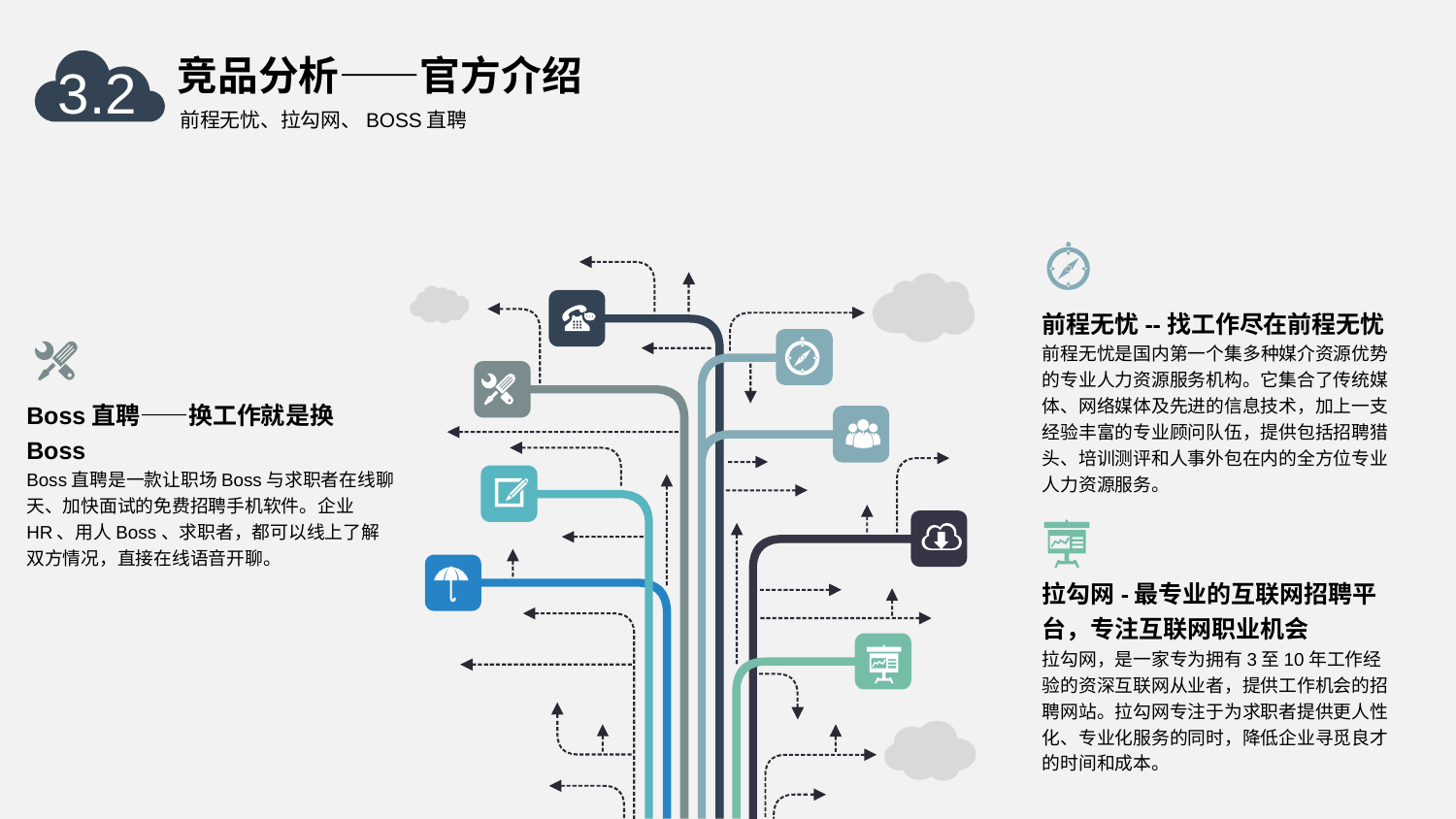

竞品分析——官方介绍
前程无忧、拉勾网、BOSS直聘
3.2

前程无忧--找工作尽在前程无忧
前程无忧是国内第一个集多种媒介资源优势的专业人力资源服务机构。它集合了传统媒体、网络媒体及先进的信息技术，加上一支经验丰富的专业顾问队伍，提供包括招聘猎头、培训测评和人事外包在内的全方位专业人力资源服务。

Boss直聘——换工作就是换Boss
Boss直聘是一款让职场Boss与求职者在线聊天、加快面试的免费招聘手机软件。企业HR、用人Boss、求职者，都可以线上了解双方情况，直接在线语音开聊。

拉勾网-最专业的互联网招聘平台，专注互联网职业机会
拉勾网，是一家专为拥有3至10年工作经验的资深互联网从业者，提供工作机会的招聘网站。拉勾网专注于为求职者提供更人性化、专业化服务的同时，降低企业寻觅良才的时间和成本。